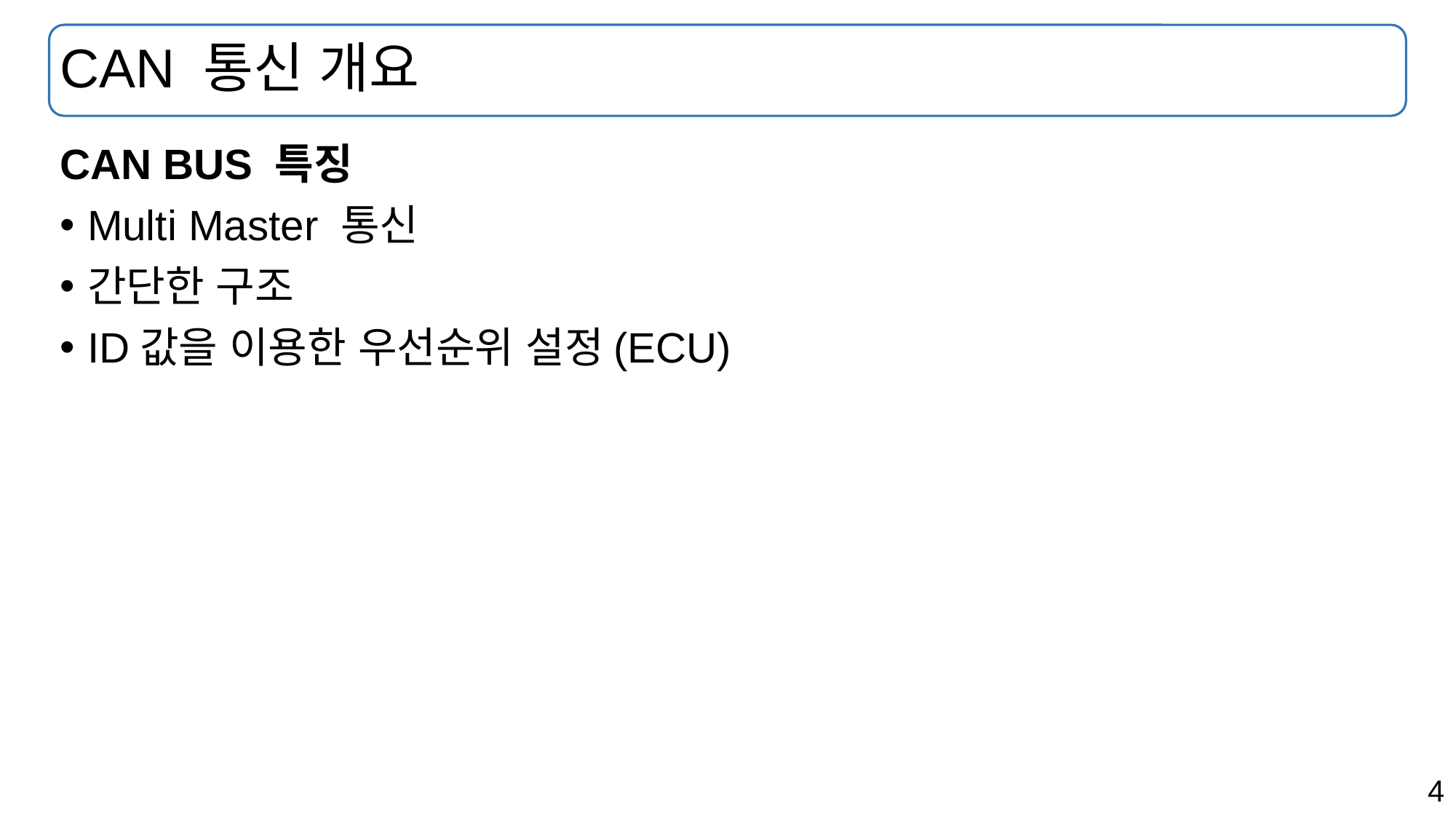

# CAN 통신 개요
CAN BUS 특징
Multi Master 통신
간단한 구조
ID값을 이용한 우선순위 설정(ECU)